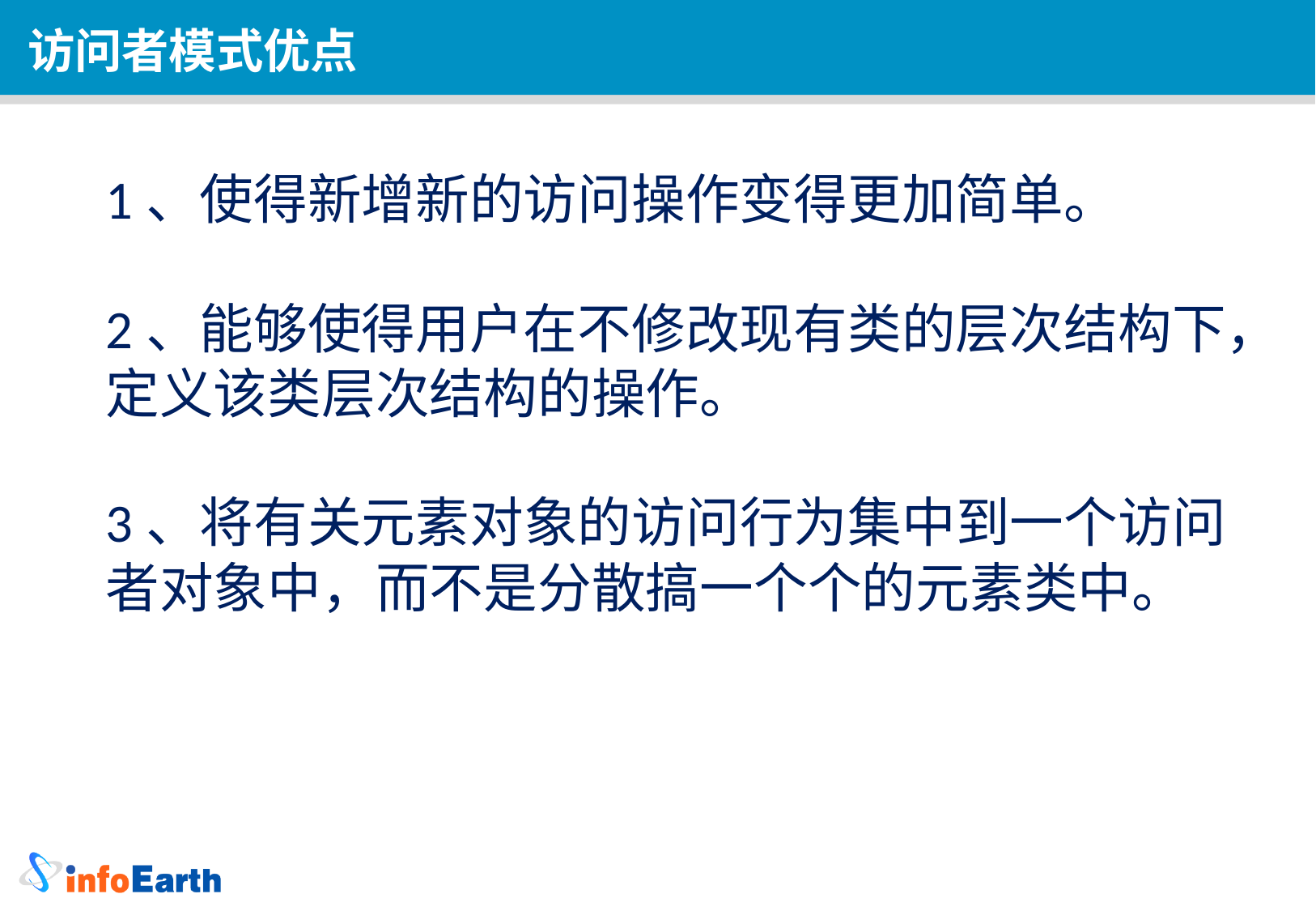

访问者模式优点
1、使得新增新的访问操作变得更加简单。

2、能够使得用户在不修改现有类的层次结构下，定义该类层次结构的操作。

3、将有关元素对象的访问行为集中到一个访问者对象中，而不是分散搞一个个的元素类中。